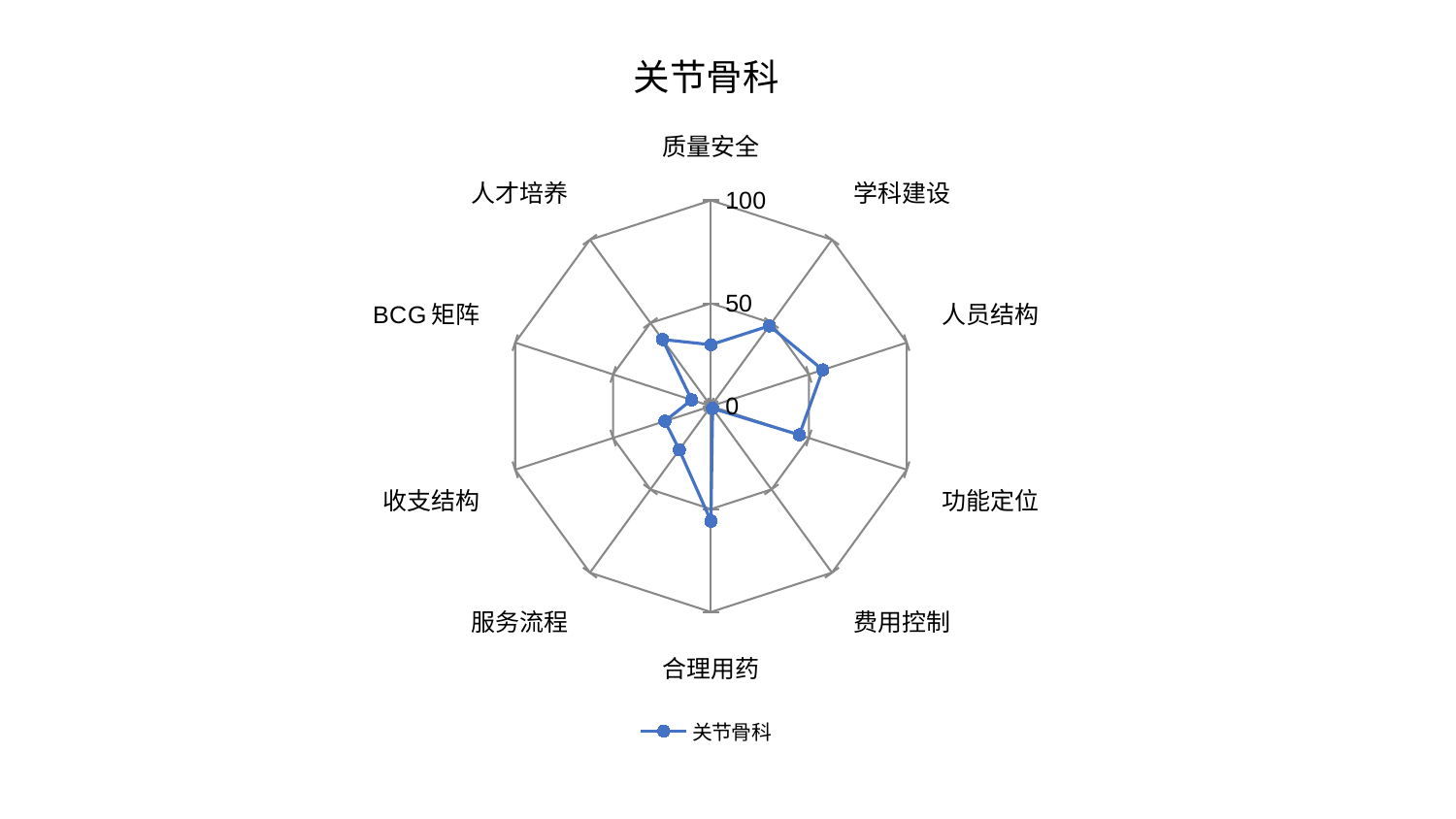

### Chart: 关节骨科

| Category | 关节骨科 |
|---|---|
| 质量安全 | 29.87920153068088 |
| 学科建设 | 48.265705380217746 |
| 人员结构 | 57.10061010983095 |
| 功能定位 | 45.15992374812306 |
| 费用控制 | 1.3583475570704193 |
| 合理用药 | 55.837486370501125 |
| 服务流程 | 26.19518143152154 |
| 收支结构 | 23.544227465632027 |
| BCG矩阵 | 9.917092878349152 |
| 人才培养 | 40.08737213687905 |
124